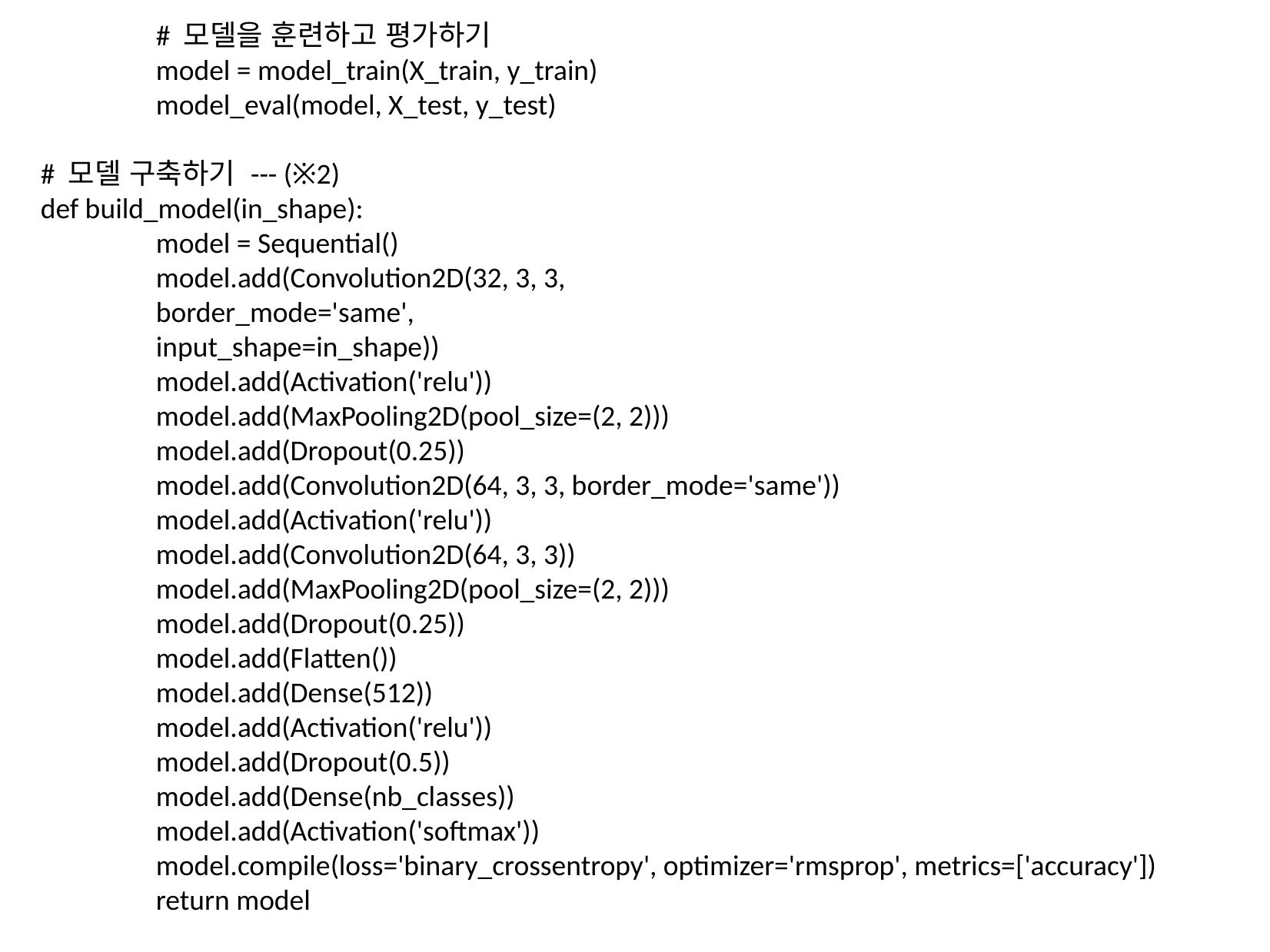

# 모델을 훈련하고 평가하기
	model = model_train(X_train, y_train)
	model_eval(model, X_test, y_test)

# 모델 구축하기 --- (※2)
def build_model(in_shape):
	model = Sequential()
	model.add(Convolution2D(32, 3, 3,
	border_mode='same',
	input_shape=in_shape))
	model.add(Activation('relu'))
	model.add(MaxPooling2D(pool_size=(2, 2)))
	model.add(Dropout(0.25))
	model.add(Convolution2D(64, 3, 3, border_mode='same'))
	model.add(Activation('relu'))
	model.add(Convolution2D(64, 3, 3))
	model.add(MaxPooling2D(pool_size=(2, 2)))
	model.add(Dropout(0.25))
	model.add(Flatten())
	model.add(Dense(512))
	model.add(Activation('relu'))
	model.add(Dropout(0.5))
	model.add(Dense(nb_classes))
	model.add(Activation('softmax'))
	model.compile(loss='binary_crossentropy', optimizer='rmsprop', metrics=['accuracy'])
	return model